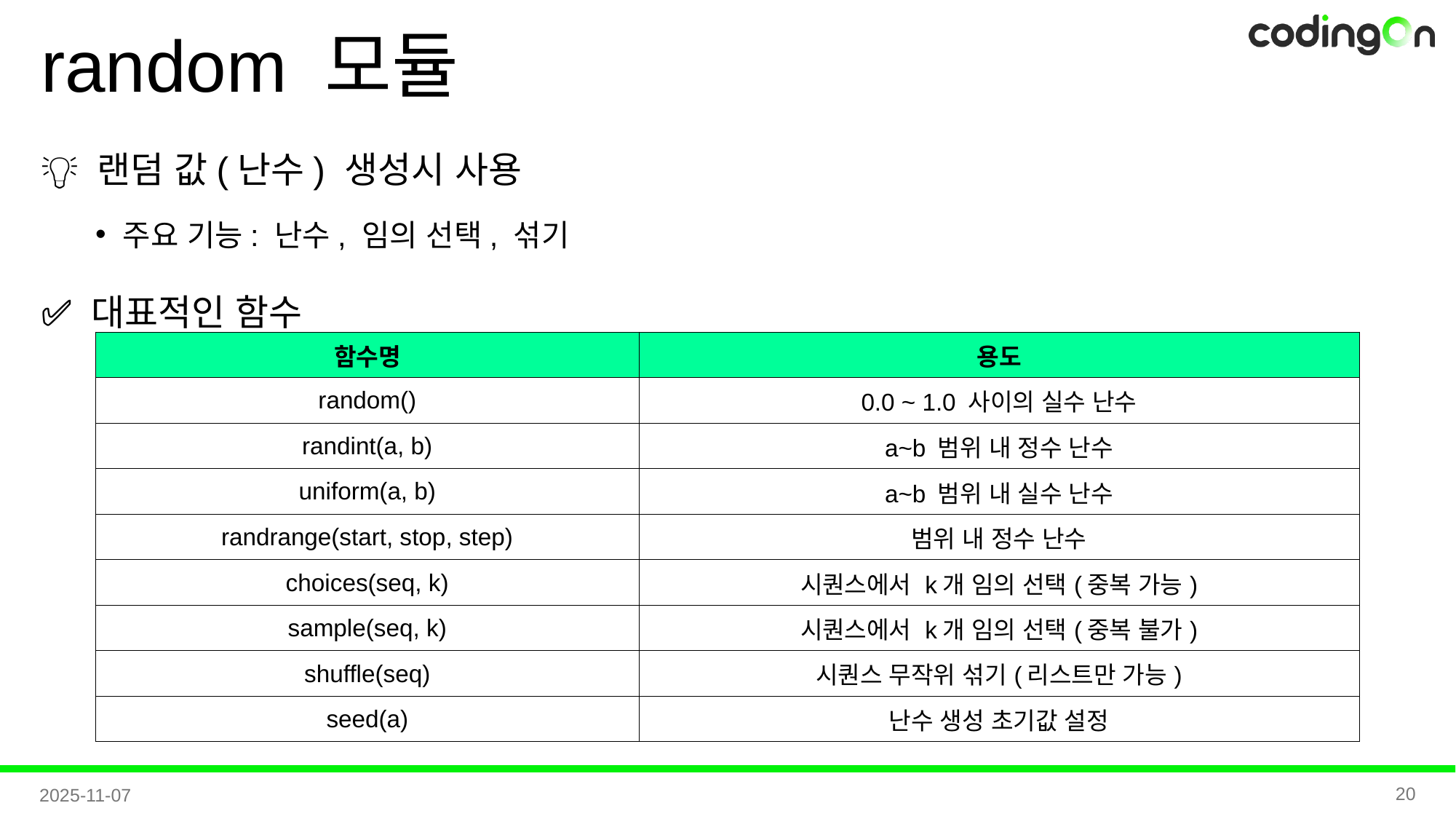

# random 모듈
💡 랜덤 값(난수) 생성시 사용
주요 기능: 난수, 임의 선택, 섞기
✅ 대표적인 함수
| 함수명 | 용도 |
| --- | --- |
| random() | 0.0 ~ 1.0 사이의 실수 난수 |
| randint(a, b) | a~b 범위 내 정수 난수 |
| uniform(a, b) | a~b 범위 내 실수 난수 |
| randrange(start, stop, step) | 범위 내 정수 난수 |
| choices(seq, k) | 시퀀스에서 k개 임의 선택(중복 가능) |
| sample(seq, k) | 시퀀스에서 k개 임의 선택(중복 불가) |
| shuffle(seq) | 시퀀스 무작위 섞기(리스트만 가능) |
| seed(a) | 난수 생성 초기값 설정 |
20
2025-11-07